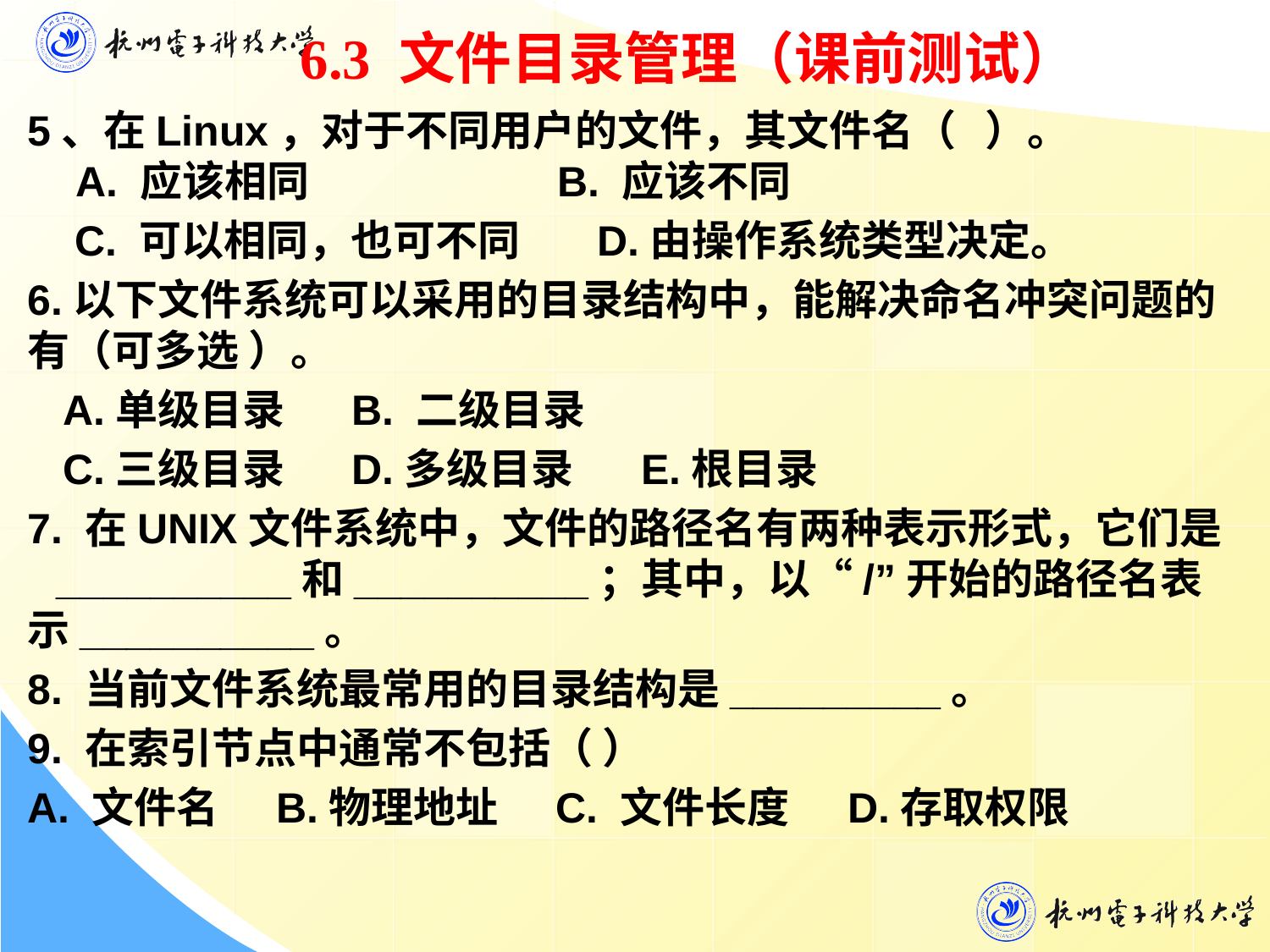

6.3 文件目录管理（课前测试）
5、在Linux，对于不同用户的文件，其文件名（   ）。
    A. 应该相同                         B. 应该不同
    C. 可以相同，也可不同       D.由操作系统类型决定。
6.以下文件系统可以采用的目录结构中，能解决命名冲突问题的有（可多选 ）。
   A.单级目录      B. 二级目录
   C.三级目录      D.多级目录      E.根目录
7. 在UNIX文件系统中，文件的路径名有两种表示形式，它们是   __________和__________；其中，以“/”开始的路径名表示__________。
8. 当前文件系统最常用的目录结构是_________。
9. 在索引节点中通常不包括（ ）
A. 文件名     B.物理地址     C. 文件长度     D.存取权限